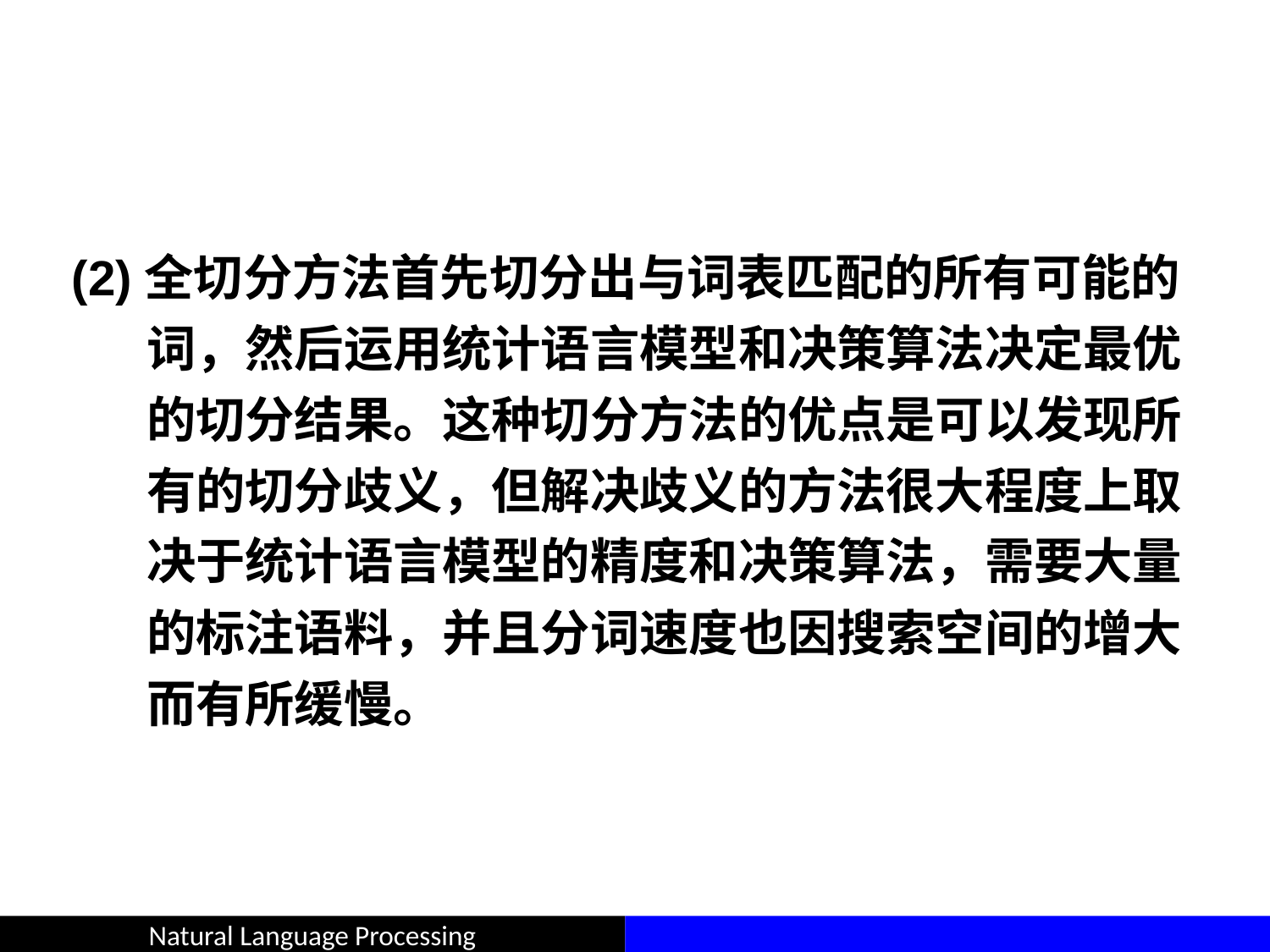

#
(2)全切分方法首先切分出与词表匹配的所有可能的词，然后运用统计语言模型和决策算法决定最优的切分结果。这种切分方法的优点是可以发现所有的切分歧义，但解决歧义的方法很大程度上取决于统计语言模型的精度和决策算法，需要大量的标注语料，并且分词速度也因搜索空间的增大而有所缓慢。